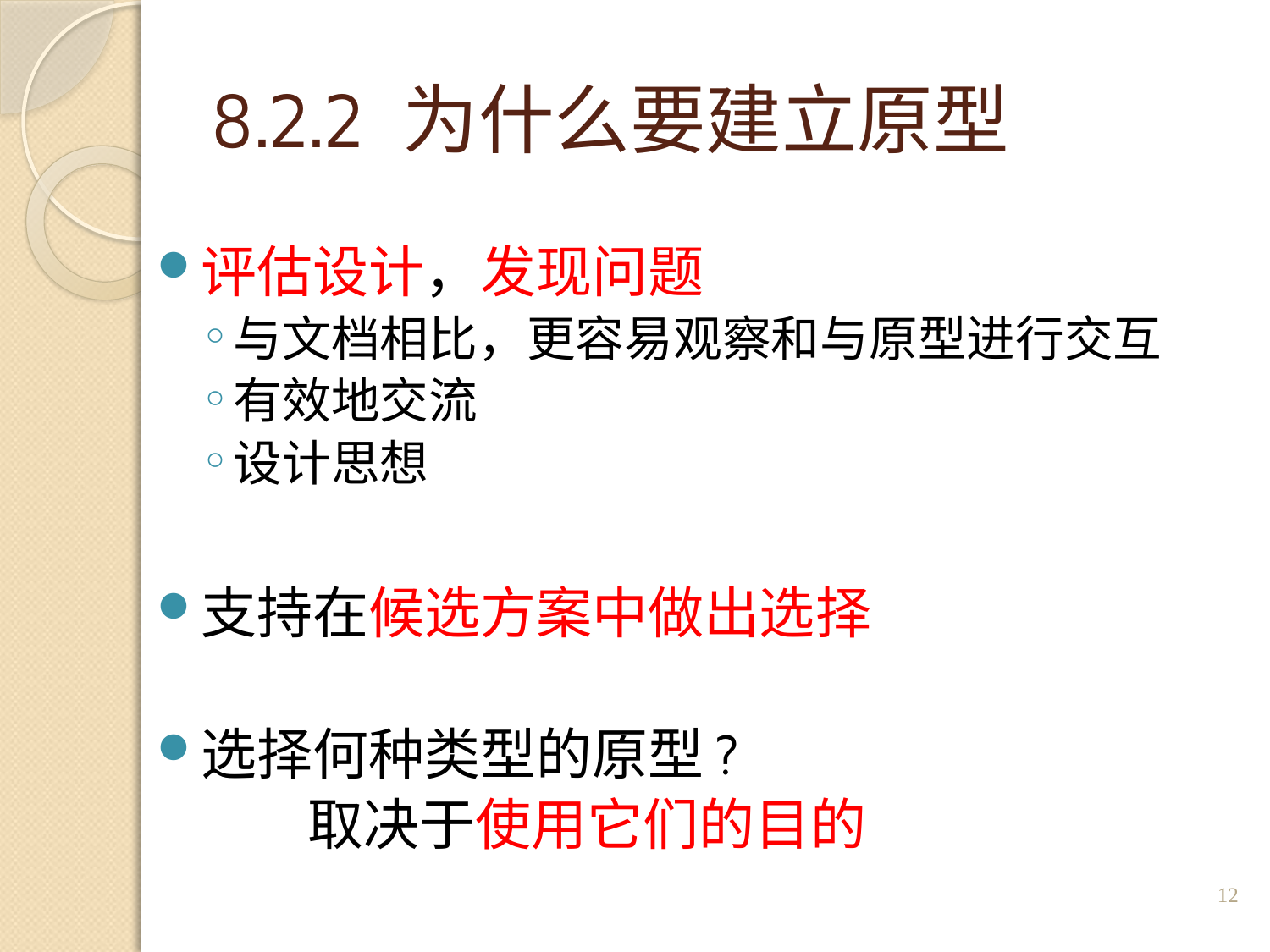

# 8.2.2 为什么要建立原型
评估设计，发现问题
与文档相比，更容易观察和与原型进行交互
有效地交流
设计思想

支持在候选方案中做出选择

选择何种类型的原型?
           取决于使用它们的目的
12